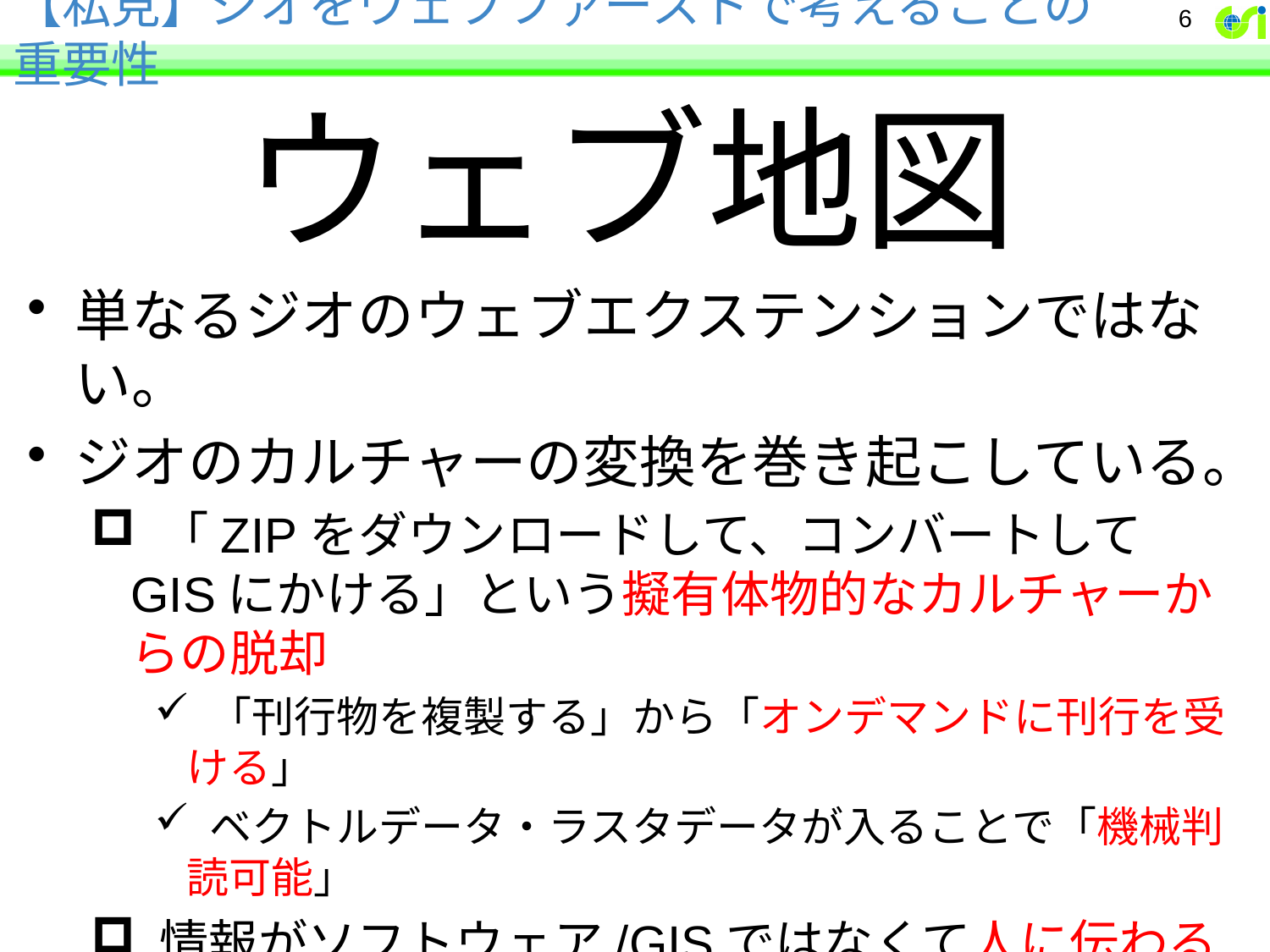

# 【私見】ジオをウェブファーストで考えることの重要性
6
ウェブ地図
単なるジオのウェブエクステンションではない。
ジオのカルチャーの変換を巻き起こしている。
 「ZIPをダウンロードして、コンバートしてGISにかける」という擬有体物的なカルチャーからの脱却
 「刊行物を複製する」から「オンデマンドに刊行を受ける」
 ベクトルデータ・ラスタデータが入ることで「機械判読可能」
 情報がソフトウェア/GISではなくて人に伝わることの重要さ。人の行動を変えてはじめて有用な情報である。
 このカルチャーの変換を通じてはじめて、デジタル　地図が紙地図の利便性に匹敵しつつある。